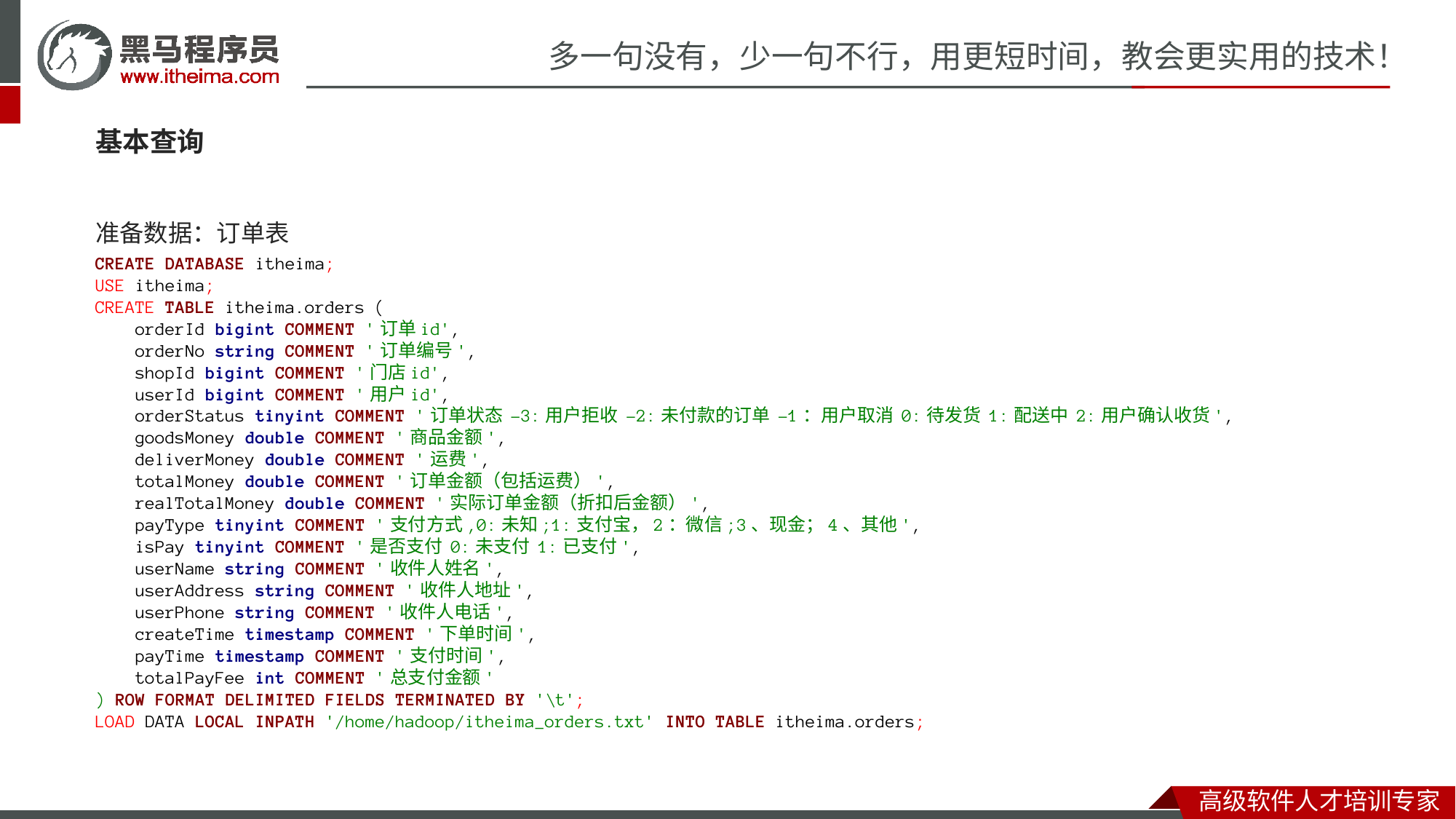

基本查询
准备数据：订单表
CREATE DATABASE itheima;USE itheima;CREATE TABLE itheima.orders (    orderId bigint COMMENT '订单id',
    orderNo string COMMENT '订单编号',
    shopId bigint COMMENT '门店id',
    userId bigint COMMENT '用户id',
    orderStatus tinyint COMMENT '订单状态 -3:用户拒收 -2:未付款的订单 -1：用户取消 0:待发货 1:配送中 2:用户确认收货',
    goodsMoney double COMMENT '商品金额',
    deliverMoney double COMMENT '运费',
    totalMoney double COMMENT '订单金额（包括运费）',
    realTotalMoney double COMMENT '实际订单金额（折扣后金额）',
    payType tinyint COMMENT '支付方式,0:未知;1:支付宝，2：微信;3、现金；4、其他',
    isPay tinyint COMMENT '是否支付 0:未支付 1:已支付',
    userName string COMMENT '收件人姓名',
    userAddress string COMMENT '收件人地址',
    userPhone string COMMENT '收件人电话',
    createTime timestamp COMMENT '下单时间',
    payTime timestamp COMMENT '支付时间',
    totalPayFee int COMMENT '总支付金额') ROW FORMAT DELIMITED FIELDS TERMINATED BY '\t';LOAD DATA LOCAL INPATH '/home/hadoop/itheima_orders.txt' INTO TABLE itheima.orders;